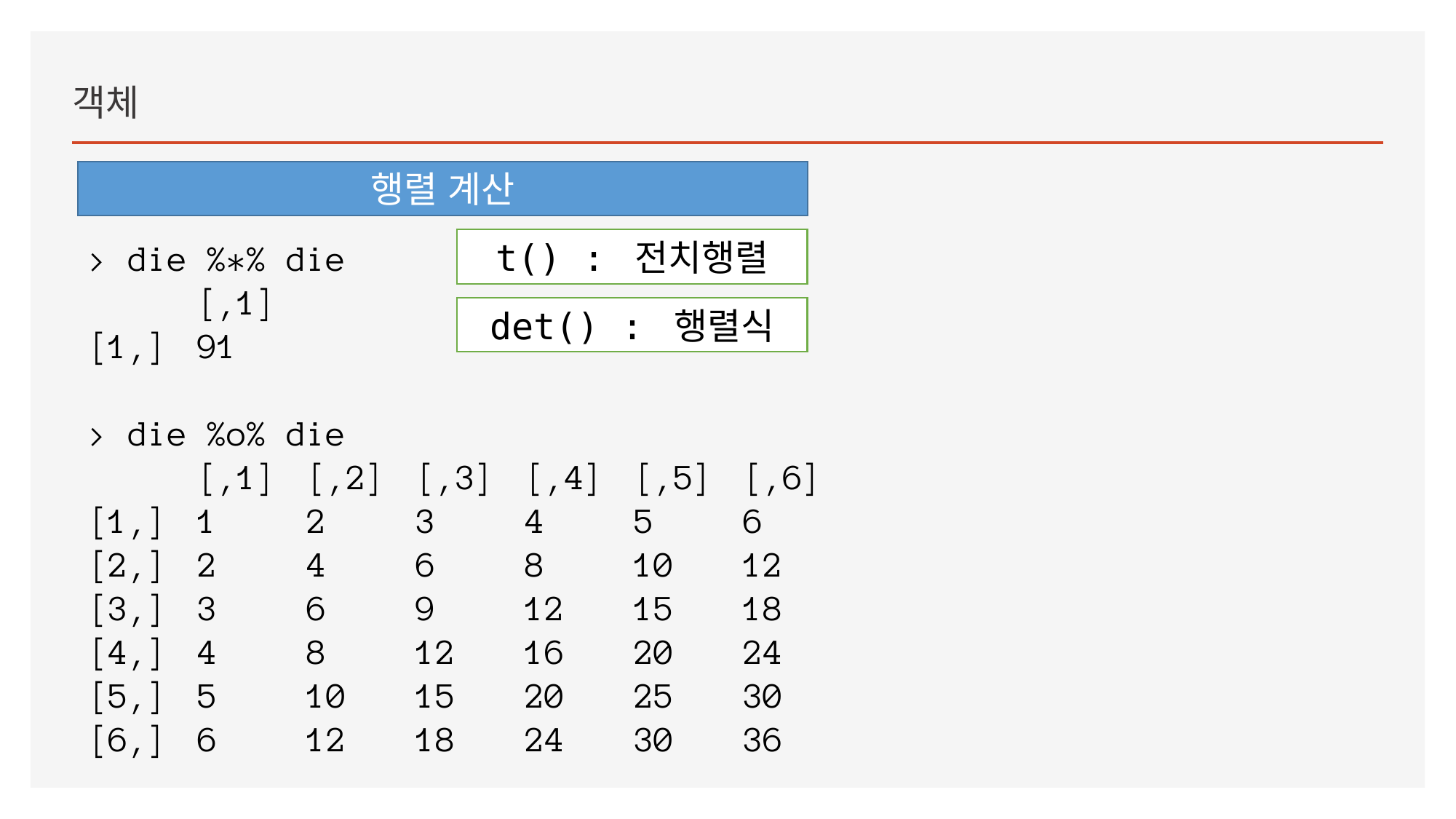

객체
행렬 계산
> die %*% die
	[,1]
[1,] 	91

> die %o% die
	[,1] 	[,2] 	[,3] 	[,4] 	[,5] 	[,6]
[1,] 	1 	2 	3 	4 	5 	6
[2,] 	2 	4 	6 	8 	10 	12
[3,] 	3 	6 	9 	12 	15 	18
[4,] 	4 	8 	12 	16 	20 	24
[5,] 	5 	10 	15 	20 	25 	30
[6,] 	6 	12 	18 	24 	30 	36
t() : 전치행렬
det() : 행렬식